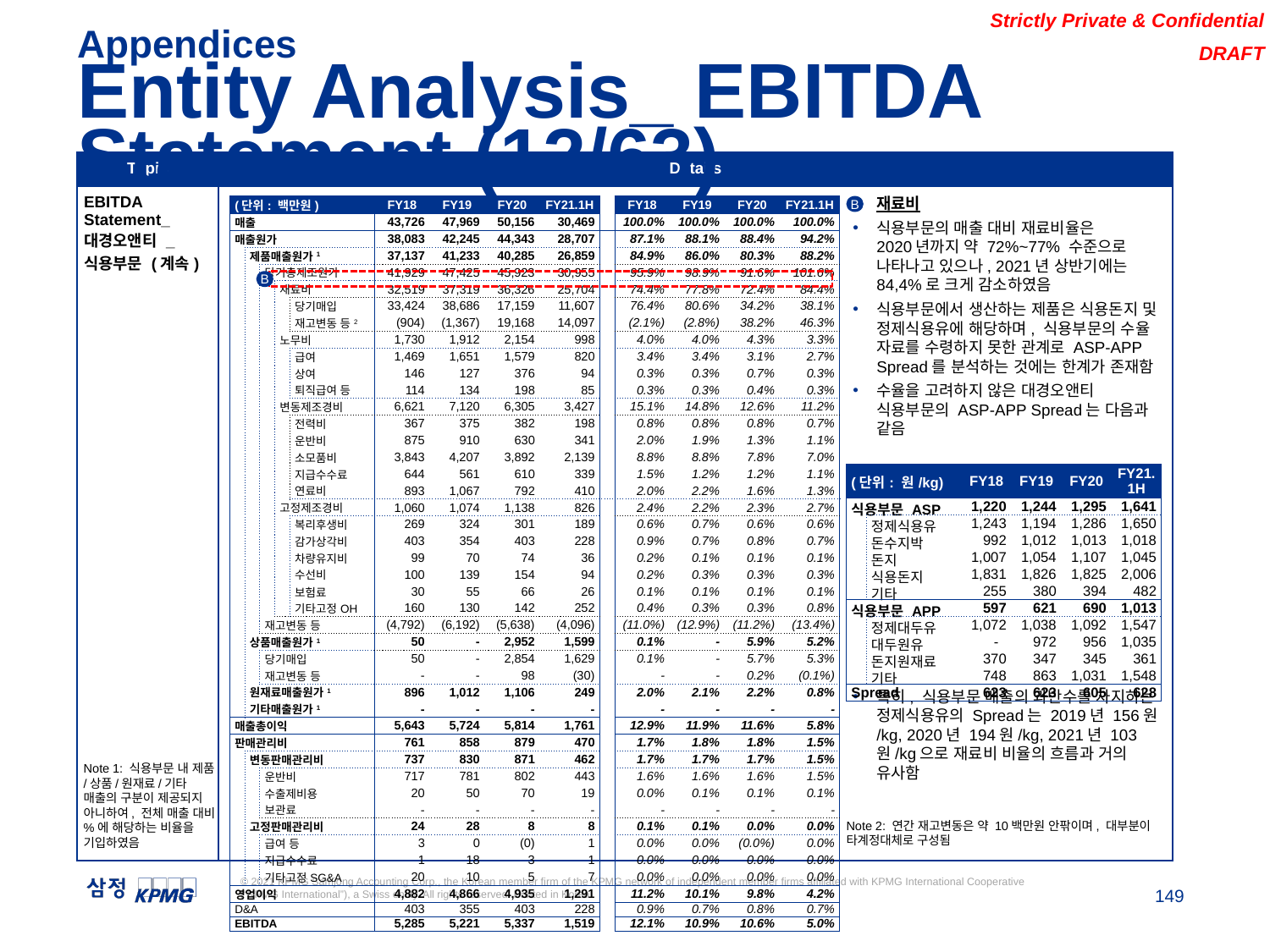

Appendices
Entity Analysis_ EBITDA Statement (12/63)
| Topic | Details |
| --- | --- |
| EBITDA Statement\_ 대경오앤티 \_식용부문 (계속) |  |
재료비
식용부문의 매출 대비 재료비율은
2020년까지 약 72%~77% 수준으로 나타나고 있으나, 2021년 상반기에는 84,4%로 크게 감소하였음
식용부문에서 생산하는 제품은 식용돈지 및 정제식용유에 해당하며, 식용부문의 수율 자료를 수령하지 못한 관계로 ASP-APP Spread를 분석하는 것에는 한계가 존재함
수율을 고려하지 않은 대경오앤티 식용부문의 ASP-APP Spread는 다음과 같음

특히, 식용부문 매출의 과반수를 차지하는 정제식용유의 Spread는 2019년 156원/kg, 2020년 194원/kg, 2021년 103원/kg으로 재료비 비율의 흐름과 거의 유사함
| (단위: 백만원) |  |  |  |  | FY18 | FY19 | FY20 | FY21.1H |  | FY18 | FY19 | FY20 | FY21.1H |
| --- | --- | --- | --- | --- | --- | --- | --- | --- | --- | --- | --- | --- | --- |
| 매출 |  |  |  |  | 43,726 | 47,969 | 50,156 | 30,469 |  | 100.0% | 100.0% | 100.0% | 100.0% |
| 매출원가 |  |  |  |  | 38,083 | 42,245 | 44,343 | 28,707 |  | 87.1% | 88.1% | 88.4% | 94.2% |
|  | 제품매출원가1 |  |  |  | 37,137 | 41,233 | 40,285 | 26,859 |  | 84.9% | 86.0% | 80.3% | 88.2% |
|  |  | 당기총제조원가 |  |  | 41,929 | 47,425 | 45,923 | 30,955 |  | 95.9% | 98.9% | 91.6% | 101.6% |
|  |  |  | 재료비 |  | 32,519 | 37,319 | 36,326 | 25,704 |  | 74.4% | 77.8% | 72.4% | 84.4% |
|  |  |  |  | 당기매입 | 33,424 | 38,686 | 17,159 | 11,607 |  | 76.4% | 80.6% | 34.2% | 38.1% |
|  |  |  |  | 재고변동 등2 | (904) | (1,367) | 19,168 | 14,097 |  | (2.1%) | (2.8%) | 38.2% | 46.3% |
|  |  |  | 노무비 |  | 1,730 | 1,912 | 2,154 | 998 |  | 4.0% | 4.0% | 4.3% | 3.3% |
|  |  |  |  | 급여 | 1,469 | 1,651 | 1,579 | 820 |  | 3.4% | 3.4% | 3.1% | 2.7% |
|  |  |  |  | 상여 | 146 | 127 | 376 | 94 |  | 0.3% | 0.3% | 0.7% | 0.3% |
|  |  |  |  | 퇴직급여 등 | 114 | 134 | 198 | 85 |  | 0.3% | 0.3% | 0.4% | 0.3% |
|  |  |  | 변동제조경비 |  | 6,621 | 7,120 | 6,305 | 3,427 |  | 15.1% | 14.8% | 12.6% | 11.2% |
|  |  |  |  | 전력비 | 367 | 375 | 382 | 198 |  | 0.8% | 0.8% | 0.8% | 0.7% |
|  |  |  |  | 운반비 | 875 | 910 | 630 | 341 |  | 2.0% | 1.9% | 1.3% | 1.1% |
|  |  |  |  | 소모품비 | 3,843 | 4,207 | 3,892 | 2,139 |  | 8.8% | 8.8% | 7.8% | 7.0% |
|  |  |  |  | 지급수수료 | 644 | 561 | 610 | 339 |  | 1.5% | 1.2% | 1.2% | 1.1% |
|  |  |  |  | 연료비 | 893 | 1,067 | 792 | 410 |  | 2.0% | 2.2% | 1.6% | 1.3% |
|  |  |  | 고정제조경비 |  | 1,060 | 1,074 | 1,138 | 826 |  | 2.4% | 2.2% | 2.3% | 2.7% |
|  |  |  |  | 복리후생비 | 269 | 324 | 301 | 189 |  | 0.6% | 0.7% | 0.6% | 0.6% |
|  |  |  |  | 감가상각비 | 403 | 354 | 403 | 228 |  | 0.9% | 0.7% | 0.8% | 0.7% |
|  |  |  |  | 차량유지비 | 99 | 70 | 74 | 36 |  | 0.2% | 0.1% | 0.1% | 0.1% |
|  |  |  |  | 수선비 | 100 | 139 | 154 | 94 |  | 0.2% | 0.3% | 0.3% | 0.3% |
|  |  |  |  | 보험료 | 30 | 55 | 66 | 26 |  | 0.1% | 0.1% | 0.1% | 0.1% |
|  |  |  |  | 기타고정OH | 160 | 130 | 142 | 252 |  | 0.4% | 0.3% | 0.3% | 0.8% |
|  |  | 재고변동 등 |  |  | (4,792) | (6,192) | (5,638) | (4,096) |  | (11.0%) | (12.9%) | (11.2%) | (13.4%) |
|  | 상품매출원가1 |  |  |  | 50 | - | 2,952 | 1,599 |  | 0.1% | - | 5.9% | 5.2% |
|  |  | 당기매입 |  |  | 50 | - | 2,854 | 1,629 |  | 0.1% | - | 5.7% | 5.3% |
|  |  | 재고변동 등 |  |  | - | - | 98 | (30) |  | - | - | 0.2% | (0.1%) |
|  | 원재료매출원가1 |  |  |  | 896 | 1,012 | 1,106 | 249 |  | 2.0% | 2.1% | 2.2% | 0.8% |
|  | 기타매출원가1 |  |  |  | - | - | - | - |  | - | - | - | - |
| 매출총이익 |  |  |  |  | 5,643 | 5,724 | 5,814 | 1,761 |  | 12.9% | 11.9% | 11.6% | 5.8% |
| 판매관리비 |  |  |  |  | 761 | 858 | 879 | 470 |  | 1.7% | 1.8% | 1.8% | 1.5% |
|  | 변동판매관리비 |  |  |  | 737 | 830 | 871 | 462 |  | 1.7% | 1.7% | 1.7% | 1.5% |
|  |  | 운반비 |  |  | 717 | 781 | 802 | 443 |  | 1.6% | 1.6% | 1.6% | 1.5% |
|  |  | 수출제비용 |  |  | 20 | 50 | 70 | 19 |  | 0.0% | 0.1% | 0.1% | 0.1% |
|  |  | 보관료 |  |  | - | - | - | - |  | - | - | - | - |
|  | 고정판매관리비 |  |  |  | 24 | 28 | 8 | 8 |  | 0.1% | 0.1% | 0.0% | 0.0% |
|  |  | 급여 등 |  |  | 3 | 0 | (0) | 1 |  | 0.0% | 0.0% | (0.0%) | 0.0% |
|  |  | 지급수수료 |  |  | 1 | 18 | 3 | 1 |  | 0.0% | 0.0% | 0.0% | 0.0% |
|  |  | 기타고정SG&A |  |  | 20 | 10 | 5 | 7 |  | 0.0% | 0.0% | 0.0% | 0.0% |
| 영업이익 |  |  |  |  | 4,882 | 4,866 | 4,935 | 1,291 |  | 11.2% | 10.1% | 9.8% | 4.2% |
| D&A |  |  |  |  | 403 | 355 | 403 | 228 |  | 0.9% | 0.7% | 0.8% | 0.7% |
| EBITDA |  |  |  |  | 5,285 | 5,221 | 5,337 | 1,519 |  | 12.1% | 10.9% | 10.6% | 5.0% |
B
B

| (단위: 원/kg) |  | FY18 | FY19 | FY20 | FY21.1H |
| --- | --- | --- | --- | --- | --- |
| 식용부문 ASP |  | 1,220 | 1,244 | 1,295 | 1,641 |
|  | 정제식용유 | 1,243 | 1,194 | 1,286 | 1,650 |
|  | 돈수지박 | 992 | 1,012 | 1,013 | 1,018 |
|  | 돈지 | 1,007 | 1,054 | 1,107 | 1,045 |
|  | 식용돈지 | 1,831 | 1,826 | 1,825 | 2,006 |
|  | 기타 | 255 | 380 | 394 | 482 |
| 식용부문 APP |  | 597 | 621 | 690 | 1,013 |
|  | 정제대두유 | 1,072 | 1,038 | 1,092 | 1,547 |
|  | 대두원유 | - | 972 | 956 | 1,035 |
|  | 돈지원재료 | 370 | 347 | 345 | 361 |
|  | 기타 | 748 | 863 | 1,031 | 1,548 |
| Spread |  | 623 | 623 | 605 | 628 |
Note 1: 식용부문 내 제품/상품/원재료/기타 매출의 구분이 제공되지 아니하여, 전체 매출 대비 %에 해당하는 비율을 기입하였음
Note 2: 연간 재고변동은 약 10백만원 안팎이며, 대부분이 타계정대체로 구성됨